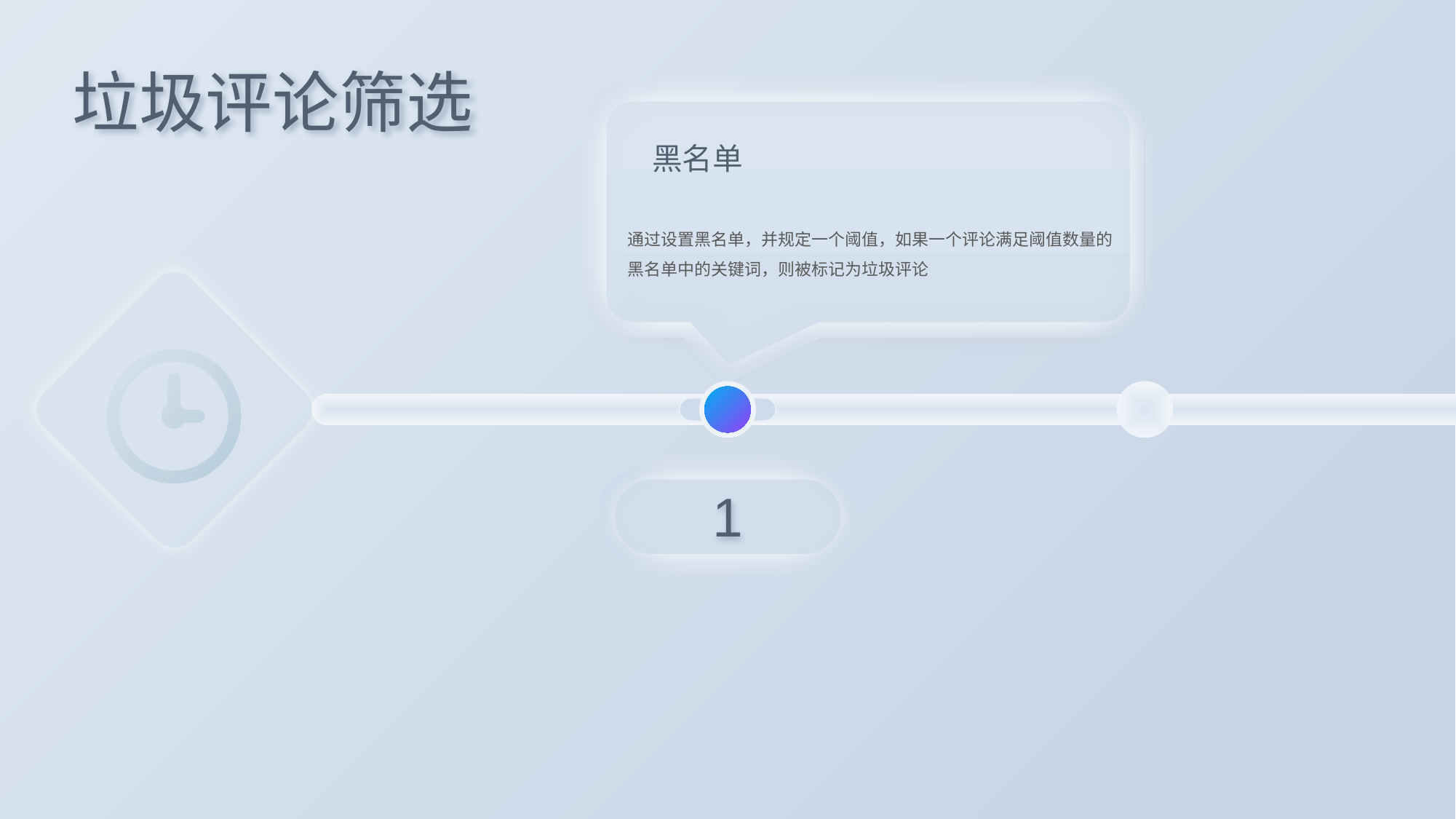

垃圾评论筛选

黑名单
通过设置黑名单，并规定一个阈值，如果一个评论满足阈值数量的黑名单中的关键词，则被标记为垃圾评论

1